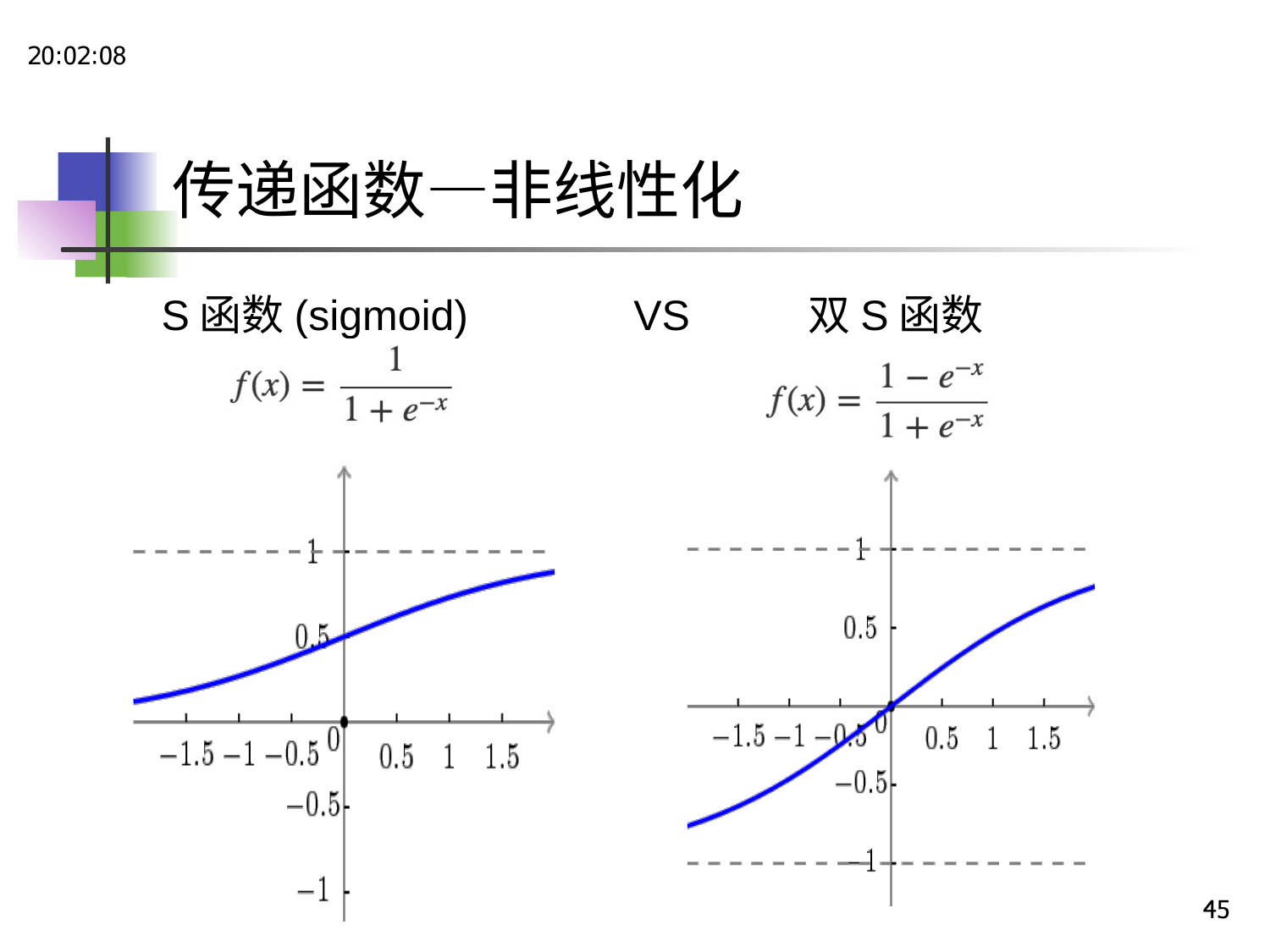

20:02:08
# 传递函数—非线性化
S函数(sigmoid)              VS
双S函数

45